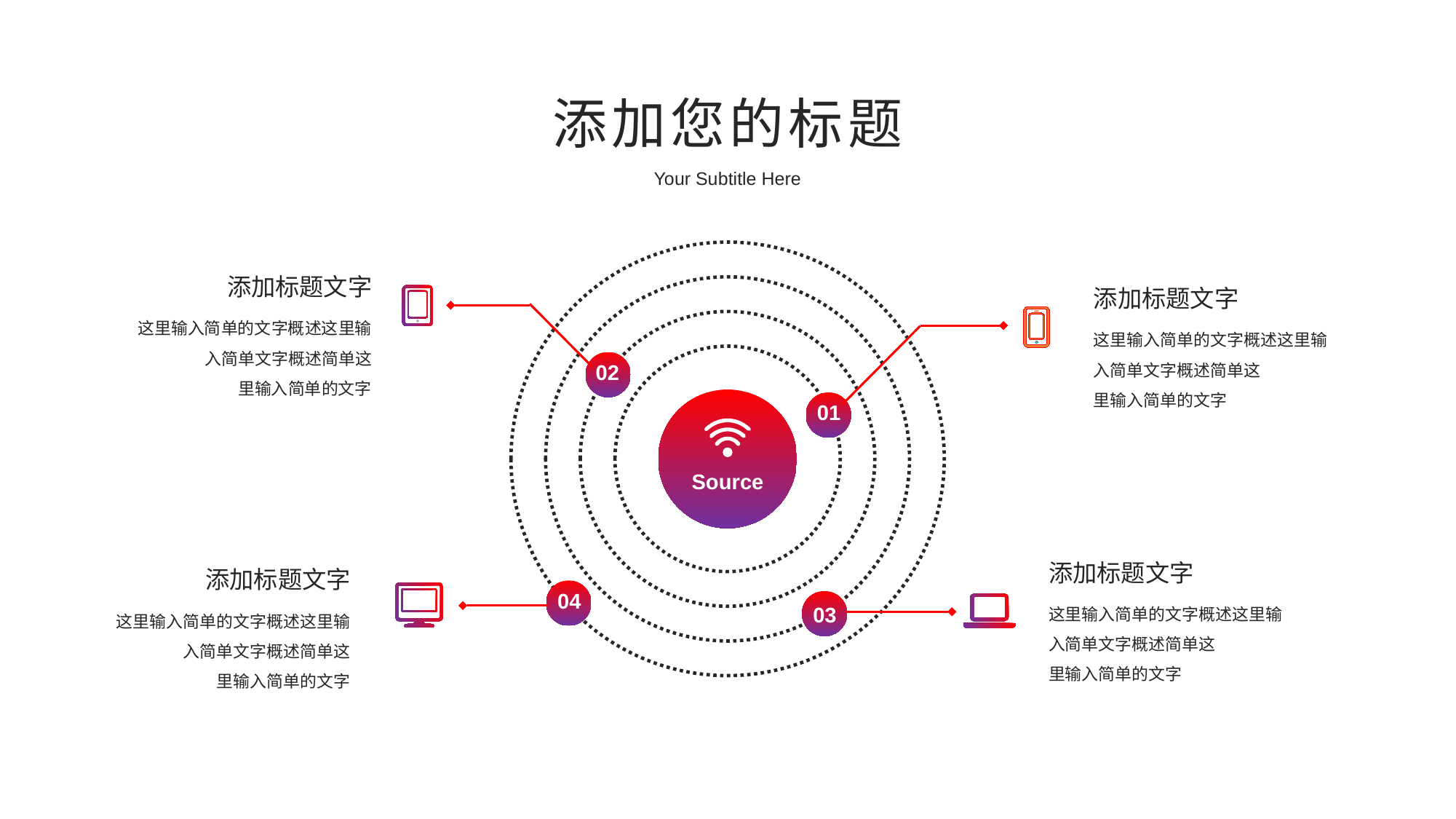

添加您的标题
Your Subtitle Here

02

01

Source

04

03
添加标题文字
添加标题文字
这里输入简单的文字概述这里输入简单文字概述简单这
里输入简单的文字
这里输入简单的文字概述这里输入简单文字概述简单这
里输入简单的文字
添加标题文字
添加标题文字
这里输入简单的文字概述这里输入简单文字概述简单这
里输入简单的文字
这里输入简单的文字概述这里输入简单文字概述简单这
里输入简单的文字